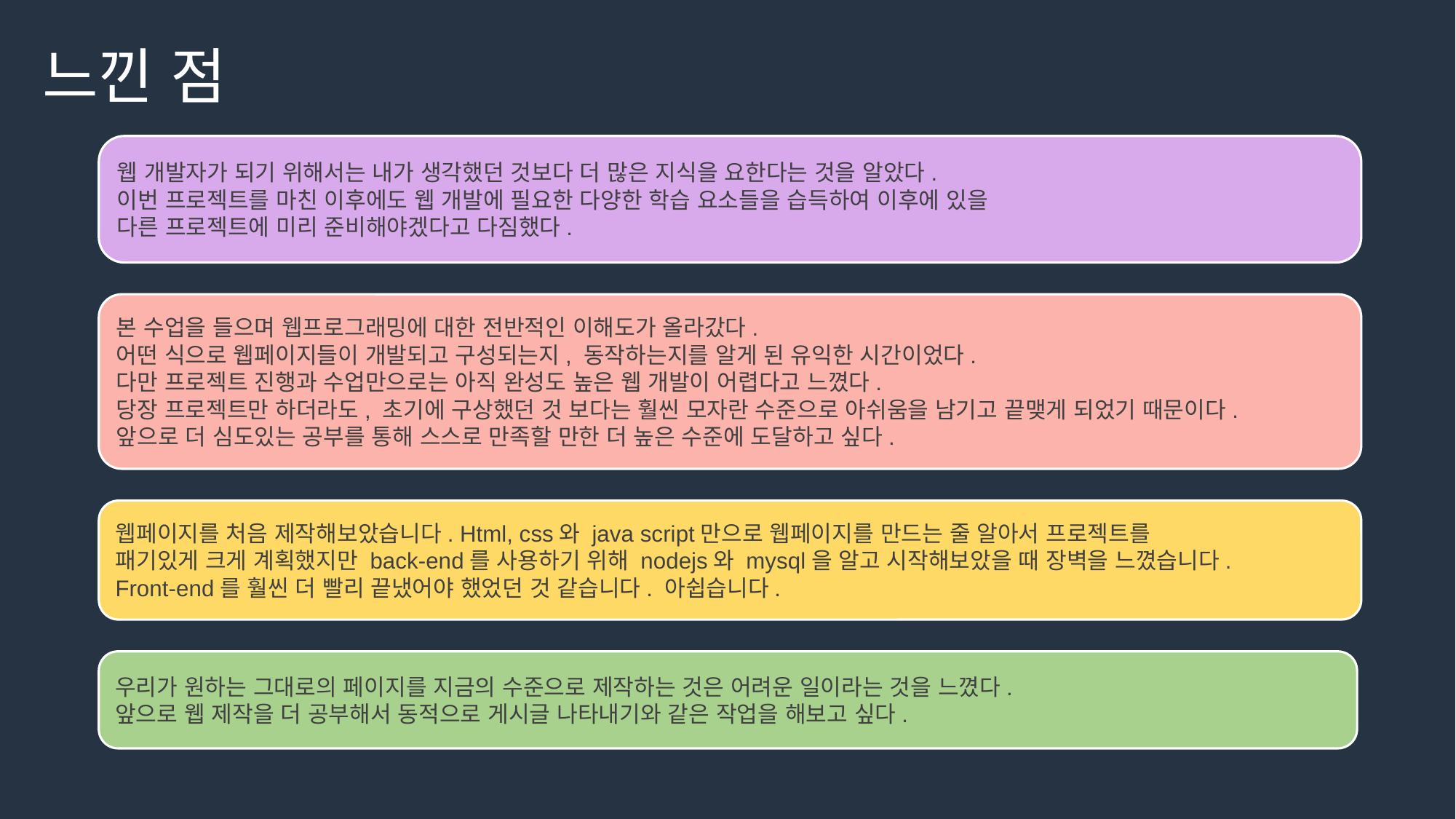

# 느낀 점
웹 개발자가 되기 위해서는 내가 생각했던 것보다 더 많은 지식을 요한다는 것을 알았다.
이번 프로젝트를 마친 이후에도 웹 개발에 필요한 다양한 학습 요소들을 습득하여 이후에 있을
다른 프로젝트에 미리 준비해야겠다고 다짐했다.
본 수업을 들으며 웹프로그래밍에 대한 전반적인 이해도가 올라갔다.
어떤 식으로 웹페이지들이 개발되고 구성되는지, 동작하는지를 알게 된 유익한 시간이었다.
다만 프로젝트 진행과 수업만으로는 아직 완성도 높은 웹 개발이 어렵다고 느꼈다.
당장 프로젝트만 하더라도, 초기에 구상했던 것 보다는 훨씬 모자란 수준으로 아쉬움을 남기고 끝맺게 되었기 때문이다.
앞으로 더 심도있는 공부를 통해 스스로 만족할 만한 더 높은 수준에 도달하고 싶다.
웹페이지를 처음 제작해보았습니다. Html, css와 java script만으로 웹페이지를 만드는 줄 알아서 프로젝트를
패기있게 크게 계획했지만 back-end를 사용하기 위해 nodejs와 mysql을 알고 시작해보았을 때 장벽을 느꼈습니다.
Front-end를 훨씬 더 빨리 끝냈어야 했었던 것 같습니다. 아쉽습니다.
우리가 원하는 그대로의 페이지를 지금의 수준으로 제작하는 것은 어려운 일이라는 것을 느꼈다.
앞으로 웹 제작을 더 공부해서 동적으로 게시글 나타내기와 같은 작업을 해보고 싶다.